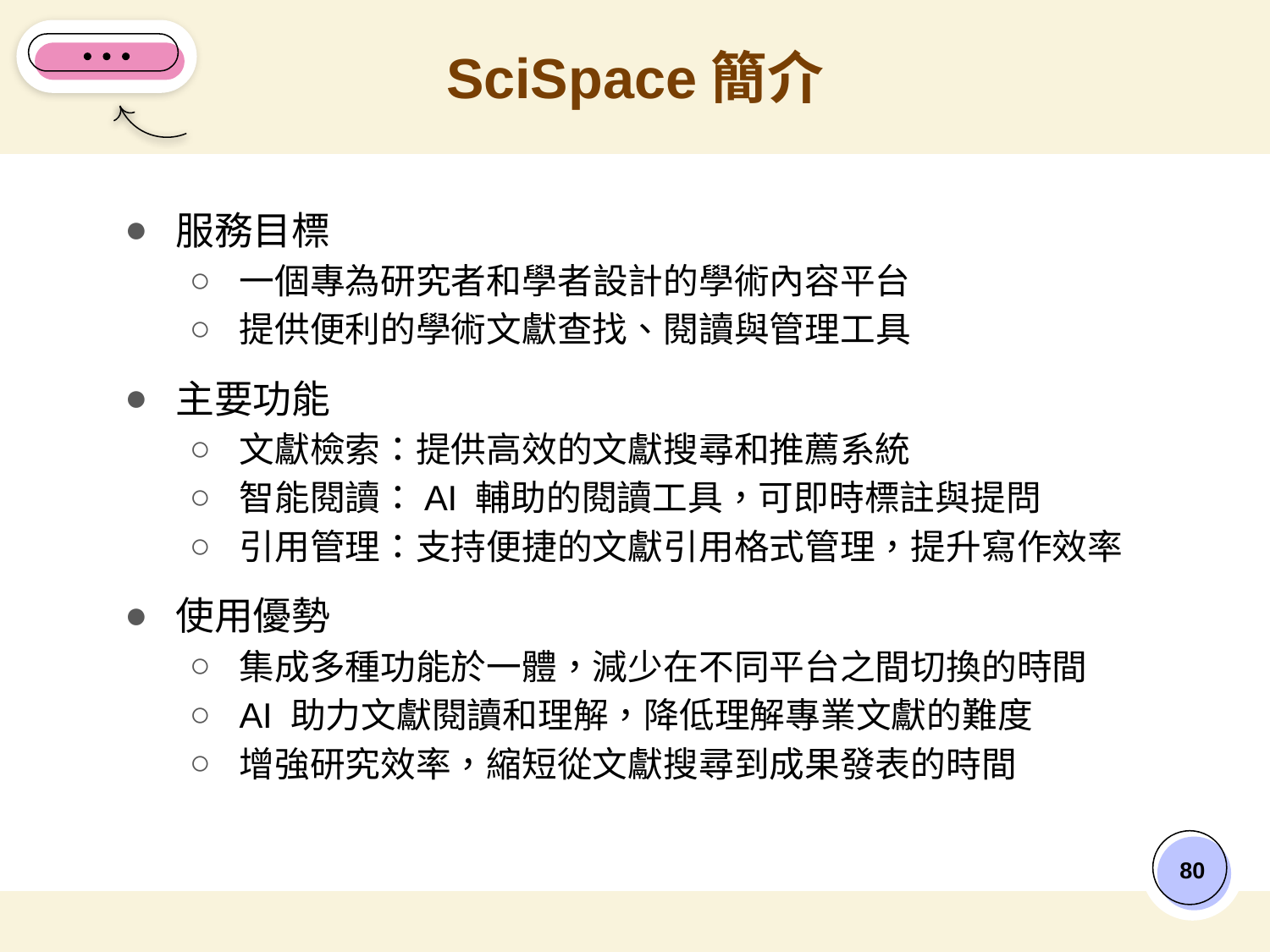

# SciSpace簡介
服務目標
一個專為研究者和學者設計的學術內容平台
提供便利的學術文獻查找、閱讀與管理工具
主要功能
文獻檢索：提供高效的文獻搜尋和推薦系統
智能閱讀：AI 輔助的閱讀工具，可即時標註與提問
引用管理：支持便捷的文獻引用格式管理，提升寫作效率
使用優勢
集成多種功能於一體，減少在不同平台之間切換的時間
AI 助力文獻閱讀和理解，降低理解專業文獻的難度
增強研究效率，縮短從文獻搜尋到成果發表的時間
80